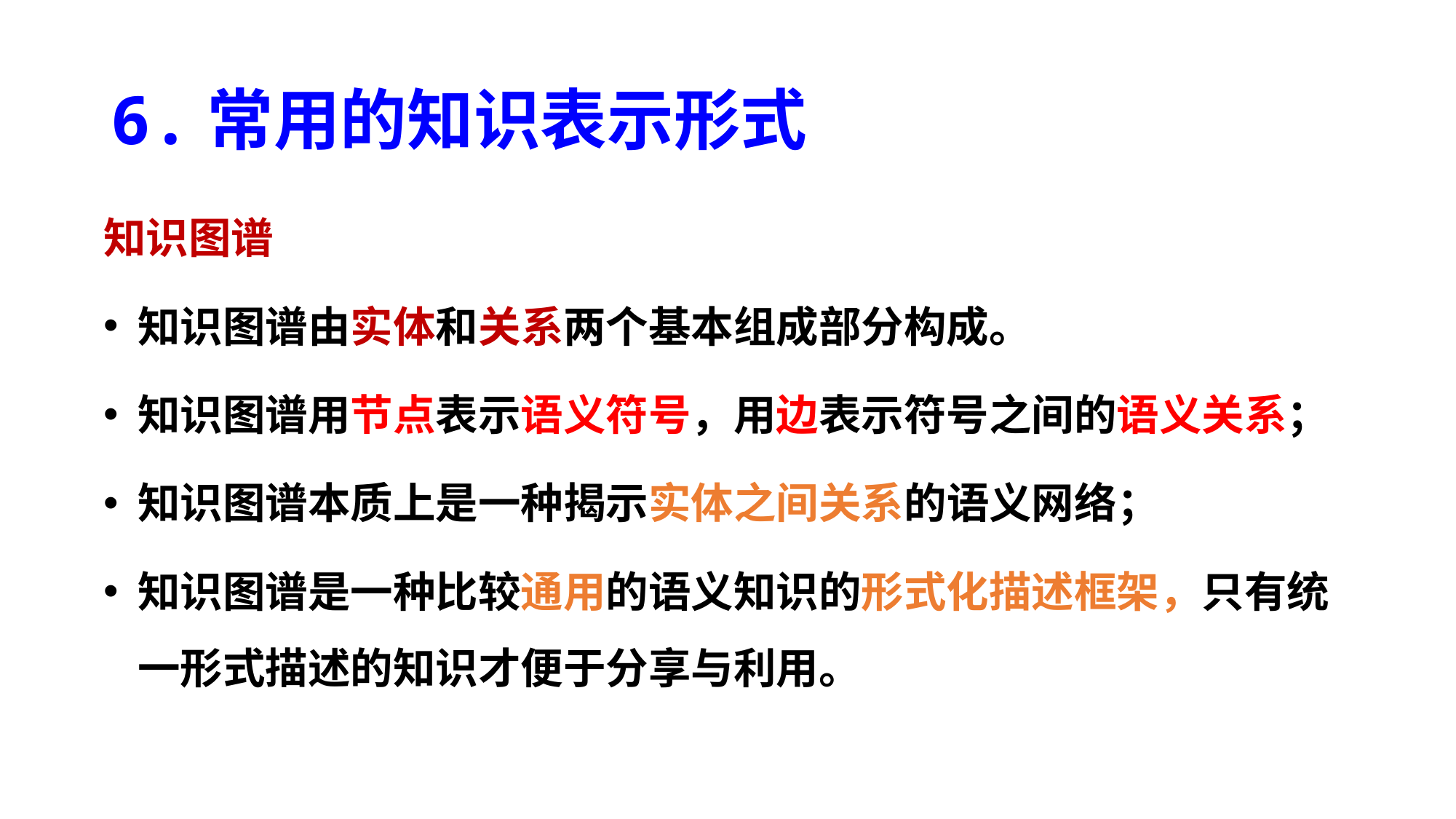

# 6.常用的知识表示形式

知识图谱
知识图谱由实体和关系两个基本组成部分构成。
知识图谱用节点表示语义符号，用边表示符号之间的语义关系；
知识图谱本质上是一种揭示实体之间关系的语义网络；
知识图谱是一种比较通用的语义知识的形式化描述框架，只有统一形式描述的知识才便于分享与利用。